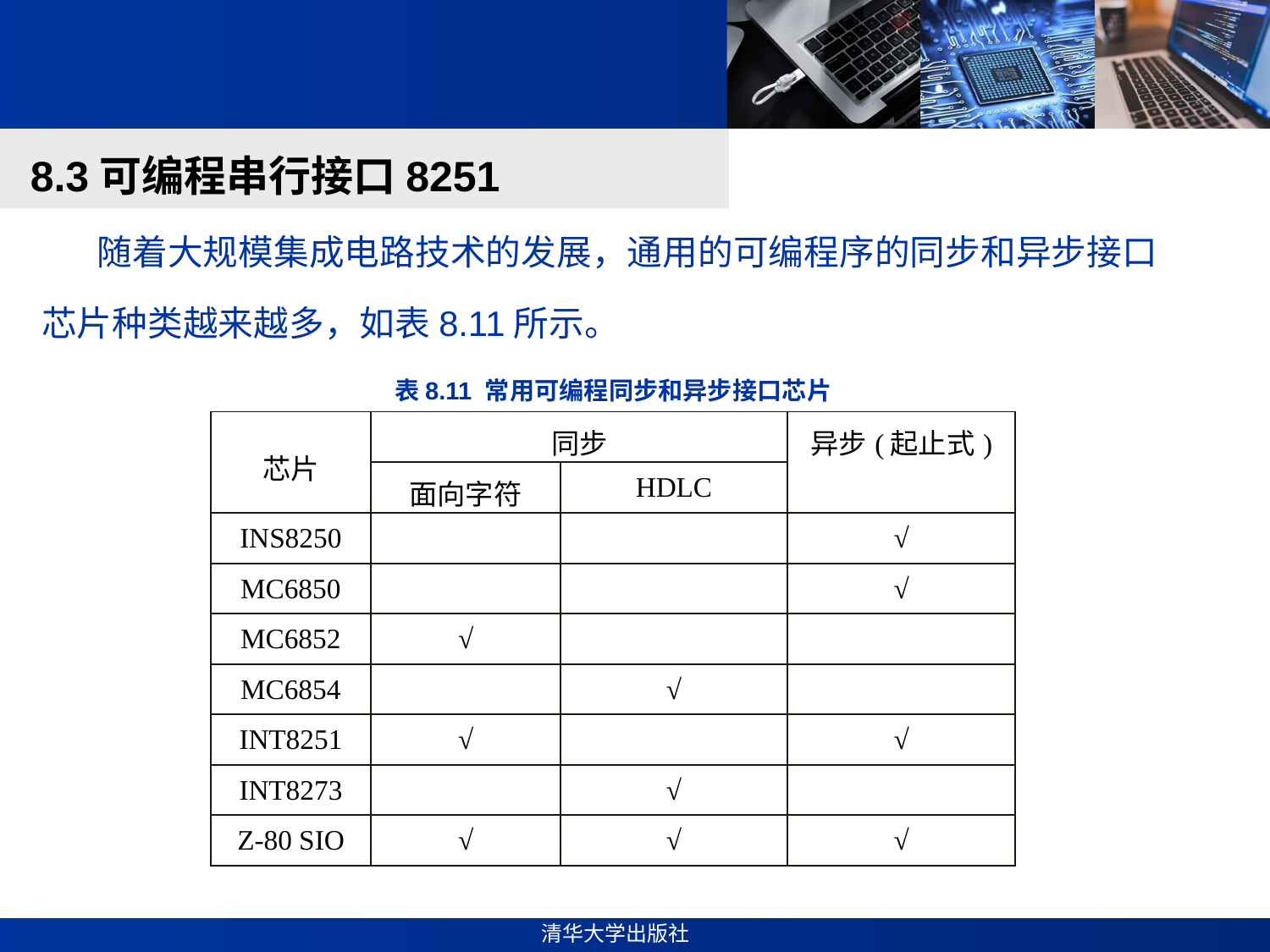

#
8.3可编程串行接口8251
      随着大规模集成电路技术的发展，通用的可编程序的同步和异步接口芯片种类越来越多，如表8.11所示。
表8.11 常用可编程同步和异步接口芯片
| 芯片 | 同步 |  | 异步(起止式) |
| --- | --- | --- | --- |
|  | 面向字符 | HDLC |  |
| INS8250 |  |  | √ |
| MC6850 |  |  | √ |
| MC6852 | √ |  |  |
| MC6854 |  | √ |  |
| INT8251 | √ |  | √ |
| INT8273 |  | √ |  |
| Z-80 SIO | √ | √ | √ |